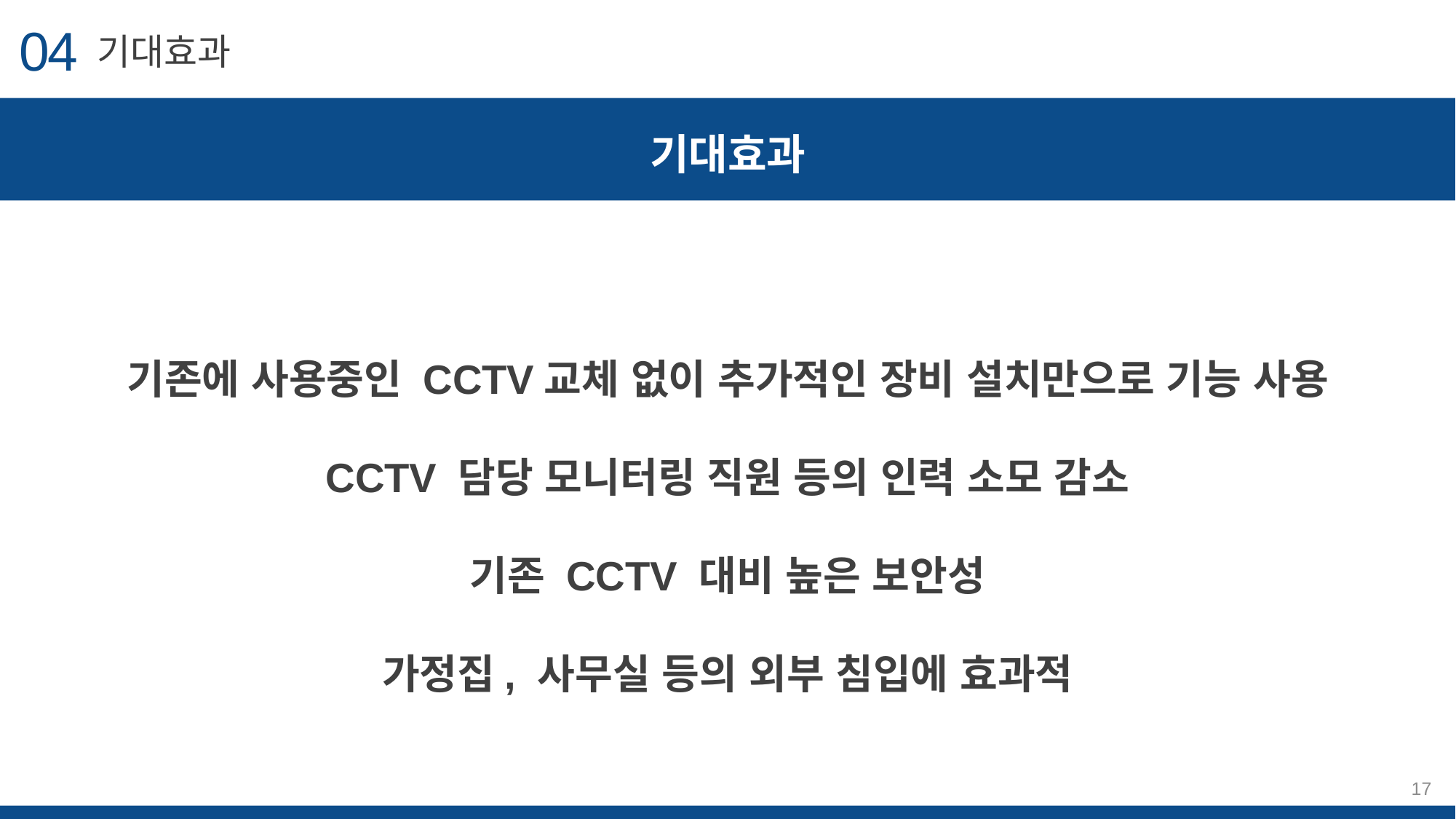

04
기대효과

기대효과
기존에 사용중인 CCTV교체 없이 추가적인 장비 설치만으로 기능 사용
CCTV 담당 모니터링 직원 등의 인력 소모 감소
기존 CCTV 대비 높은 보안성
가정집, 사무실 등의 외부 침입에 효과적
17